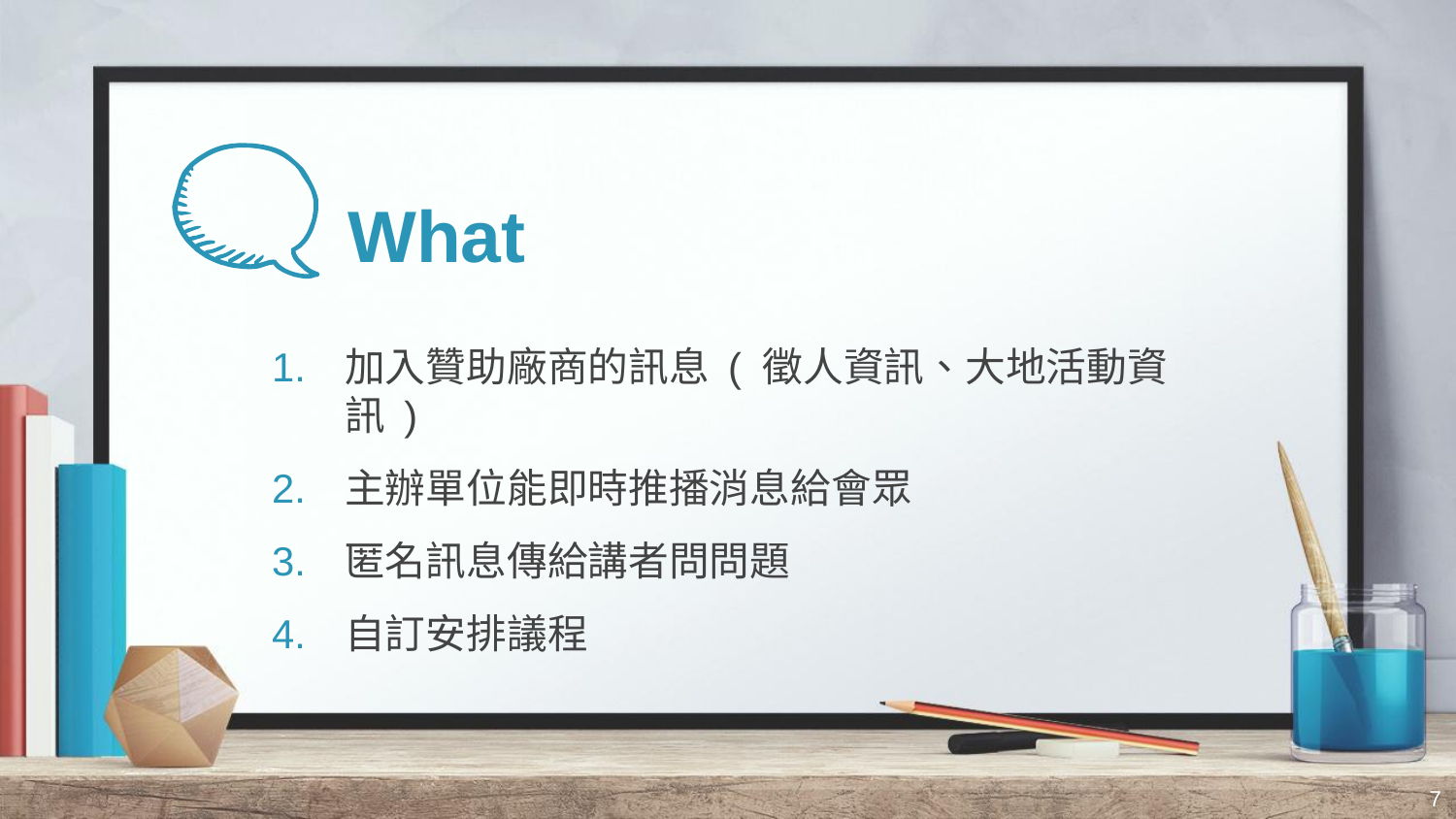

# What
加入贊助廠商的訊息 ( 徵人資訊、大地活動資訊 )
主辦單位能即時推播消息給會眾
匿名訊息傳給講者問問題
自訂安排議程
7